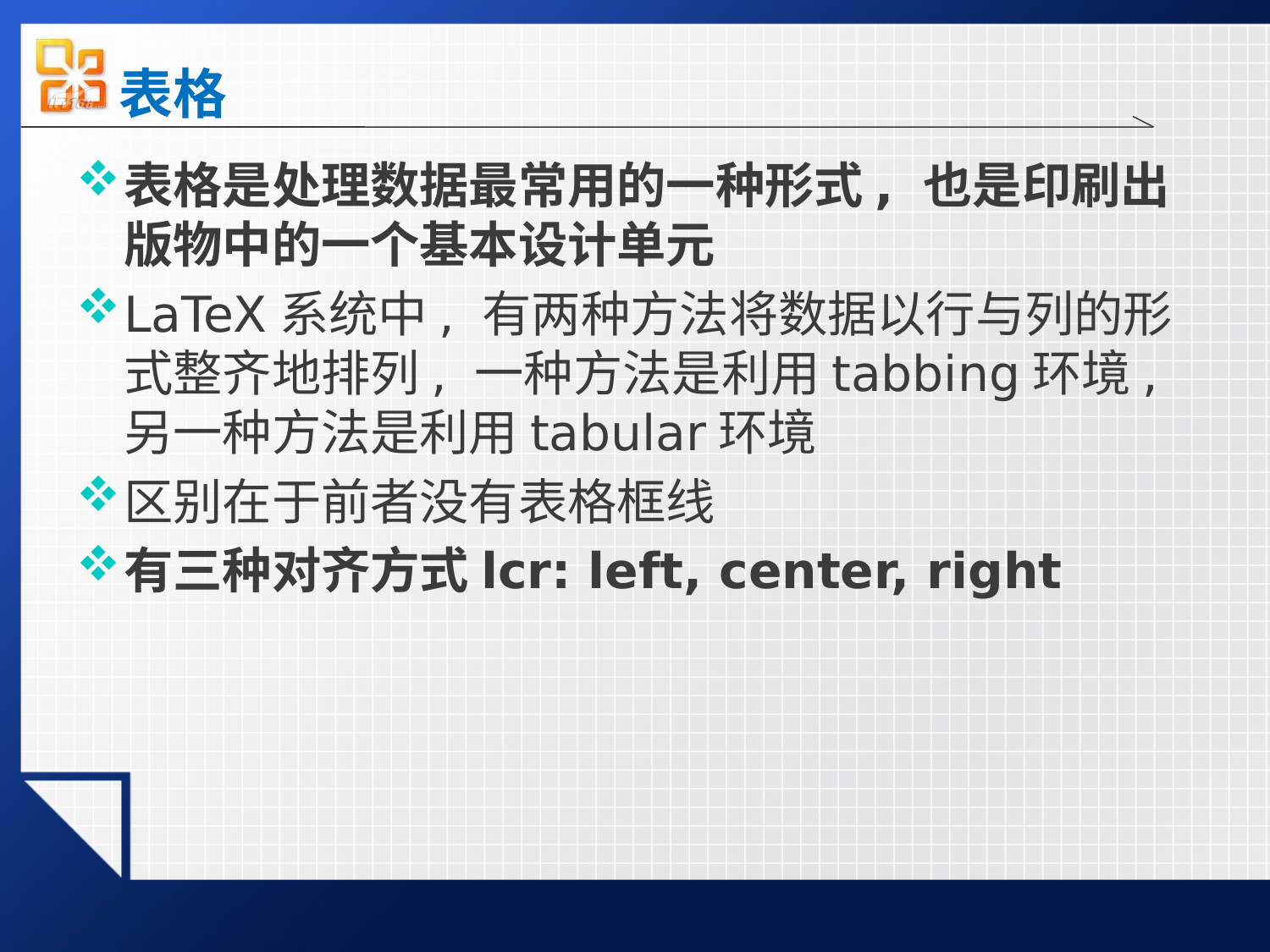

# 表格
表格是处理数据最常用的一种形式, 也是印刷出版物中的一个基本设计单元
LaTeX系统中, 有两种方法将数据以行与列的形式整齐地排列, 一种方法是利用tabbing环境, 另一种方法是利用tabular环境
区别在于前者没有表格框线
有三种对齐方式lcr: left, center, right